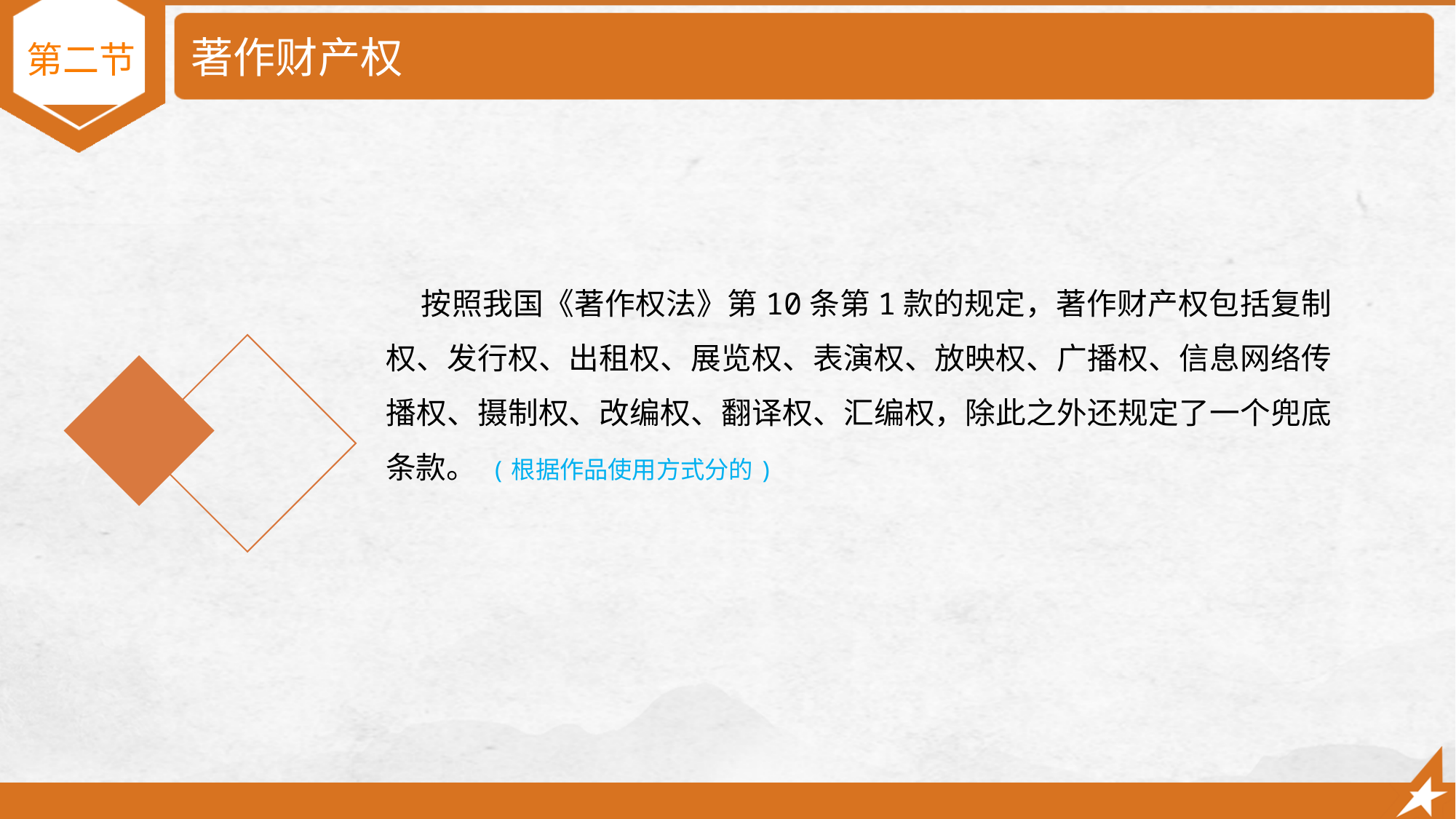

# 著作财产权
第二节
    按照我国《著作权法》第10条第1款的规定，著作财产权包括复制权、发行权、出租权、展览权、表演权、放映权、广播权、信息网络传播权、摄制权、改编权、翻译权、汇编权，除此之外还规定了一个兜底条款。 (根据作品使用方式分的)